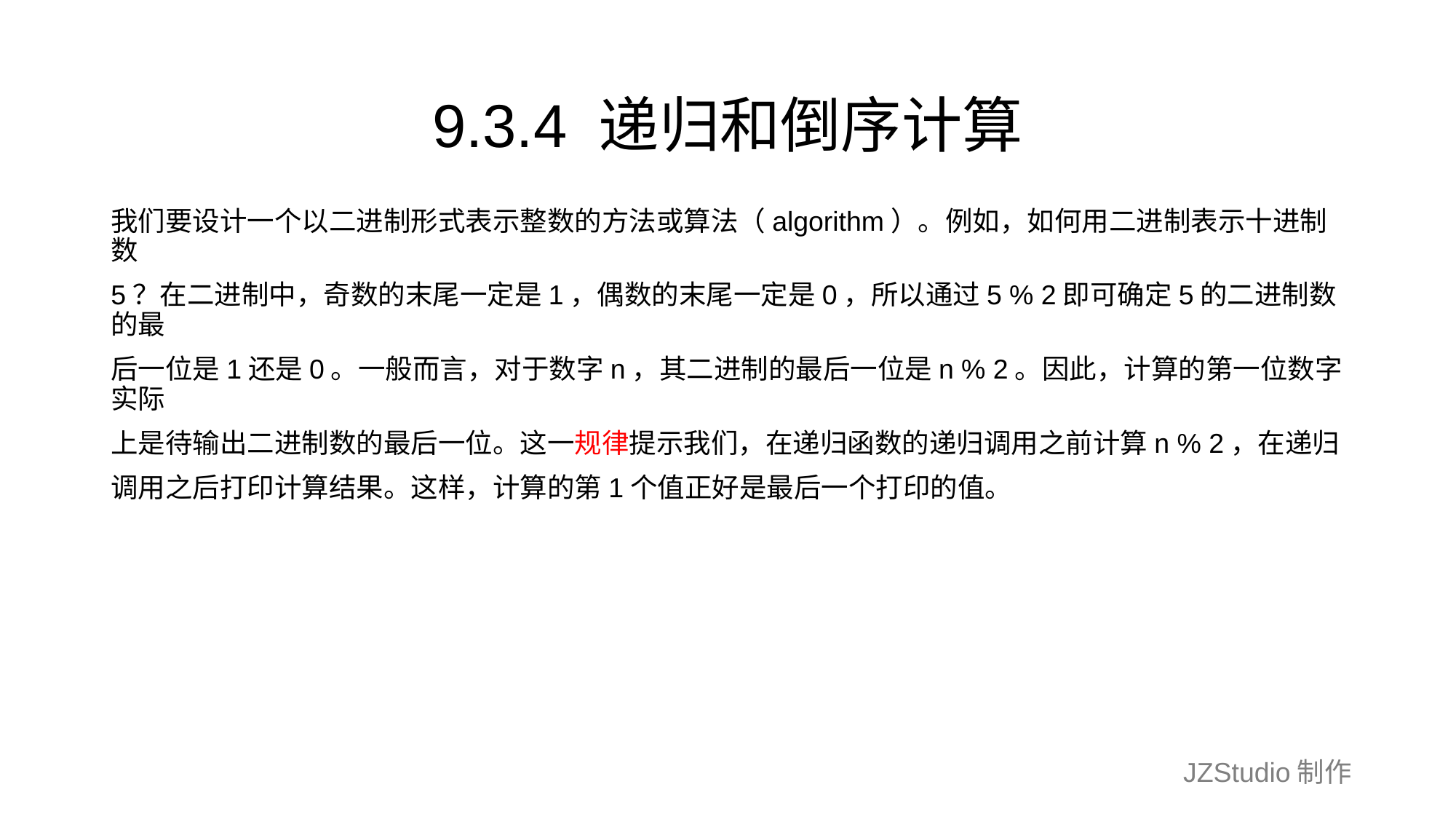

# 9.3.4 递归和倒序计算
我们要设计一个以二进制形式表示整数的方法或算法（algorithm）。例如，如何用二进制表示十进制数
5？在二进制中，奇数的末尾一定是1，偶数的末尾一定是0，所以通过5 % 2即可确定5的二进制数的最
后一位是1还是0。一般而言，对于数字n，其二进制的最后一位是n % 2。因此，计算的第一位数字实际
上是待输出二进制数的最后一位。这一规律提示我们，在递归函数的递归调用之前计算n % 2，在递归
调用之后打印计算结果。这样，计算的第1个值正好是最后一个打印的值。